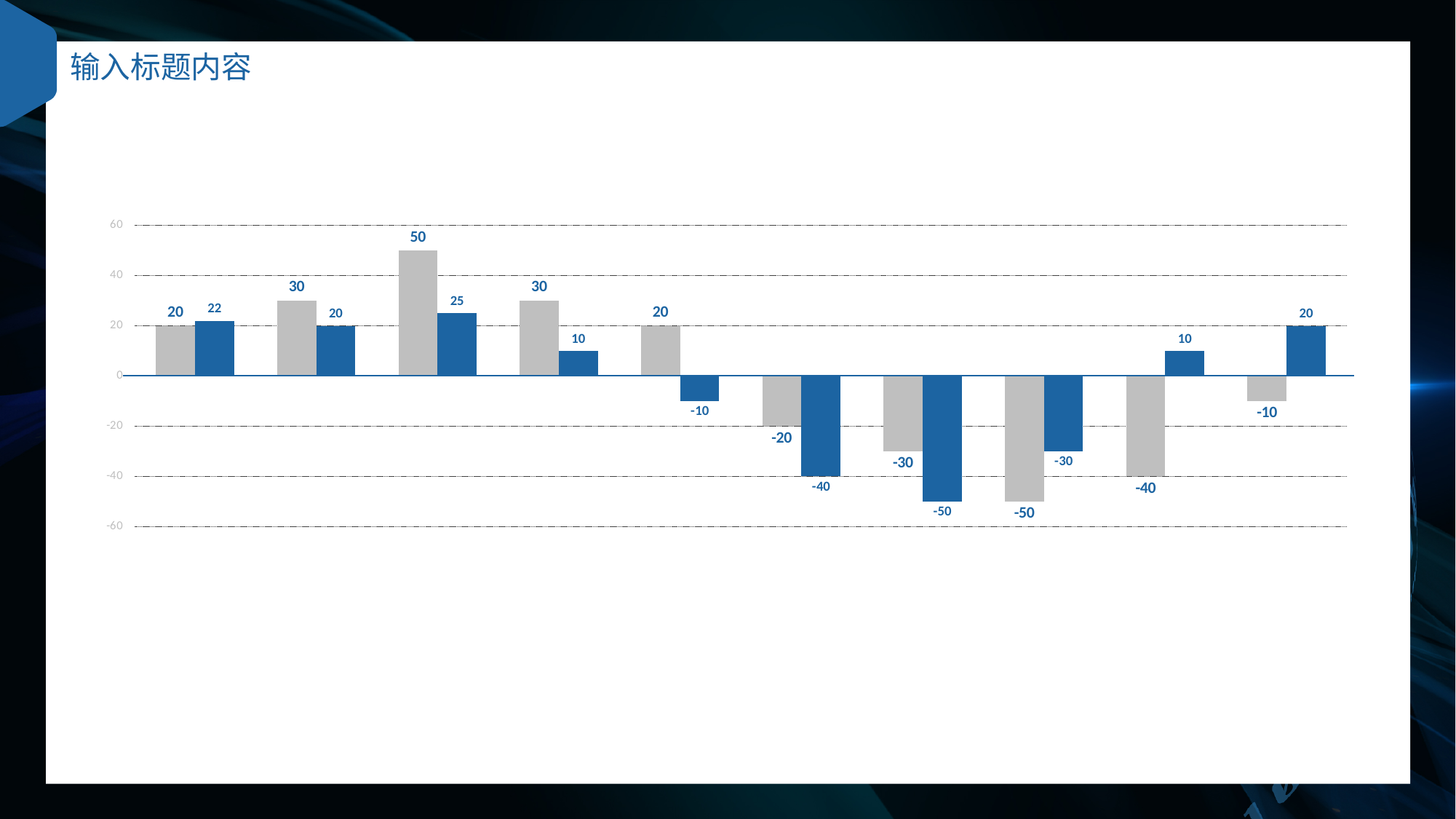

输入标题内容

### Chart

| Category | 계열 1 | 열1 |
|---|---|---|
| value 01 | 20.0 | 22.0 |
| value 02 | 30.0 | 20.0 |
| value 03 | 50.0 | 25.0 |
| value 04 | 30.0 | 10.0 |
| value 05 | 20.0 | -10.0 |
| value 06 | -20.0 | -40.0 |
| value 07 | -30.0 | -50.0 |
| value 08 | -50.0 | -30.0 |
| value 09 | -40.0 | 10.0 |
| value 10 | -10.0 | 20.0 |